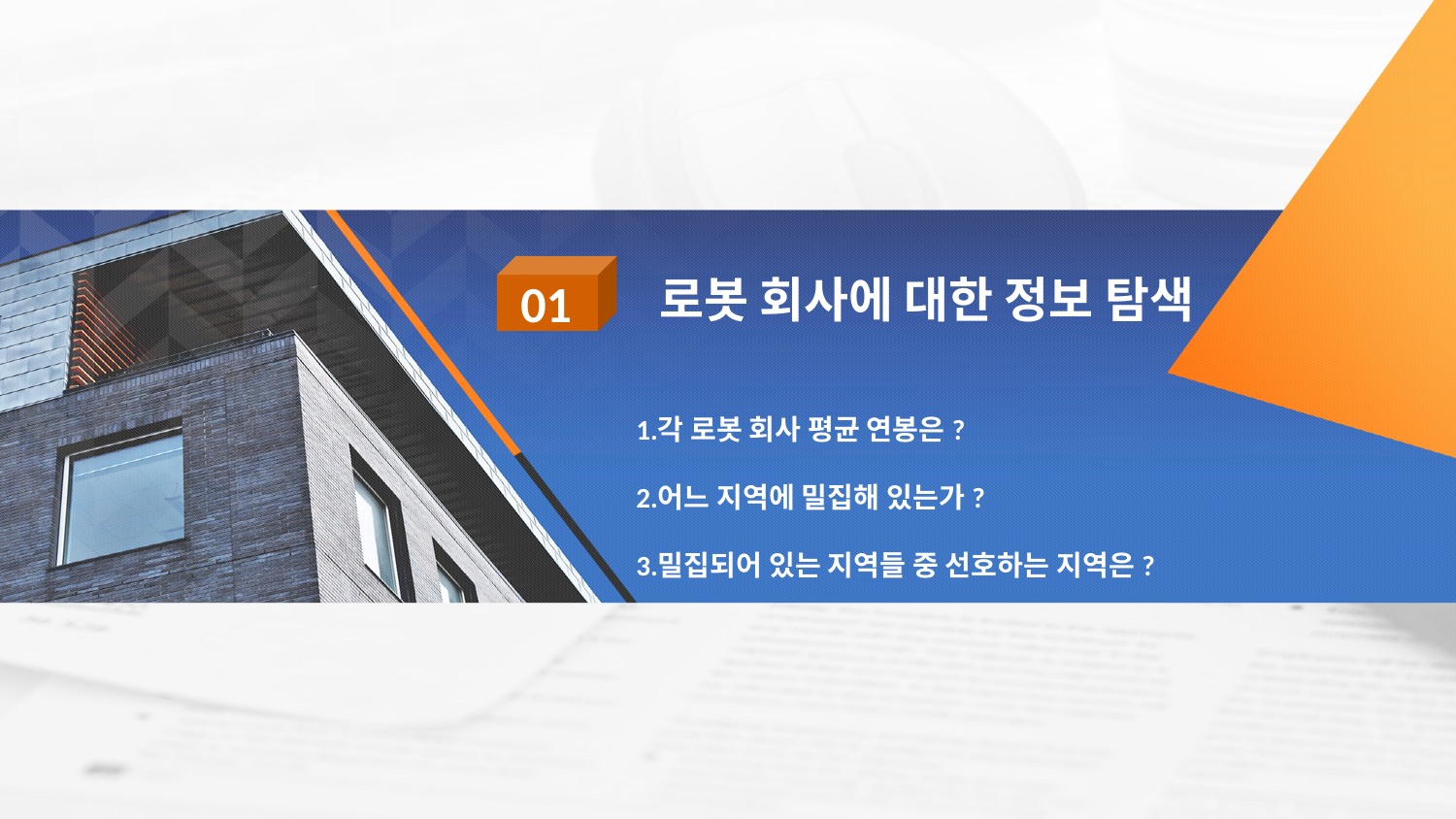

로봇 회사에 대한 정보 탐색
01
각 로봇 회사 평균 연봉은?
어느 지역에 밀집해 있는가?
밀집되어 있는 지역들 중 선호하는 지역은?